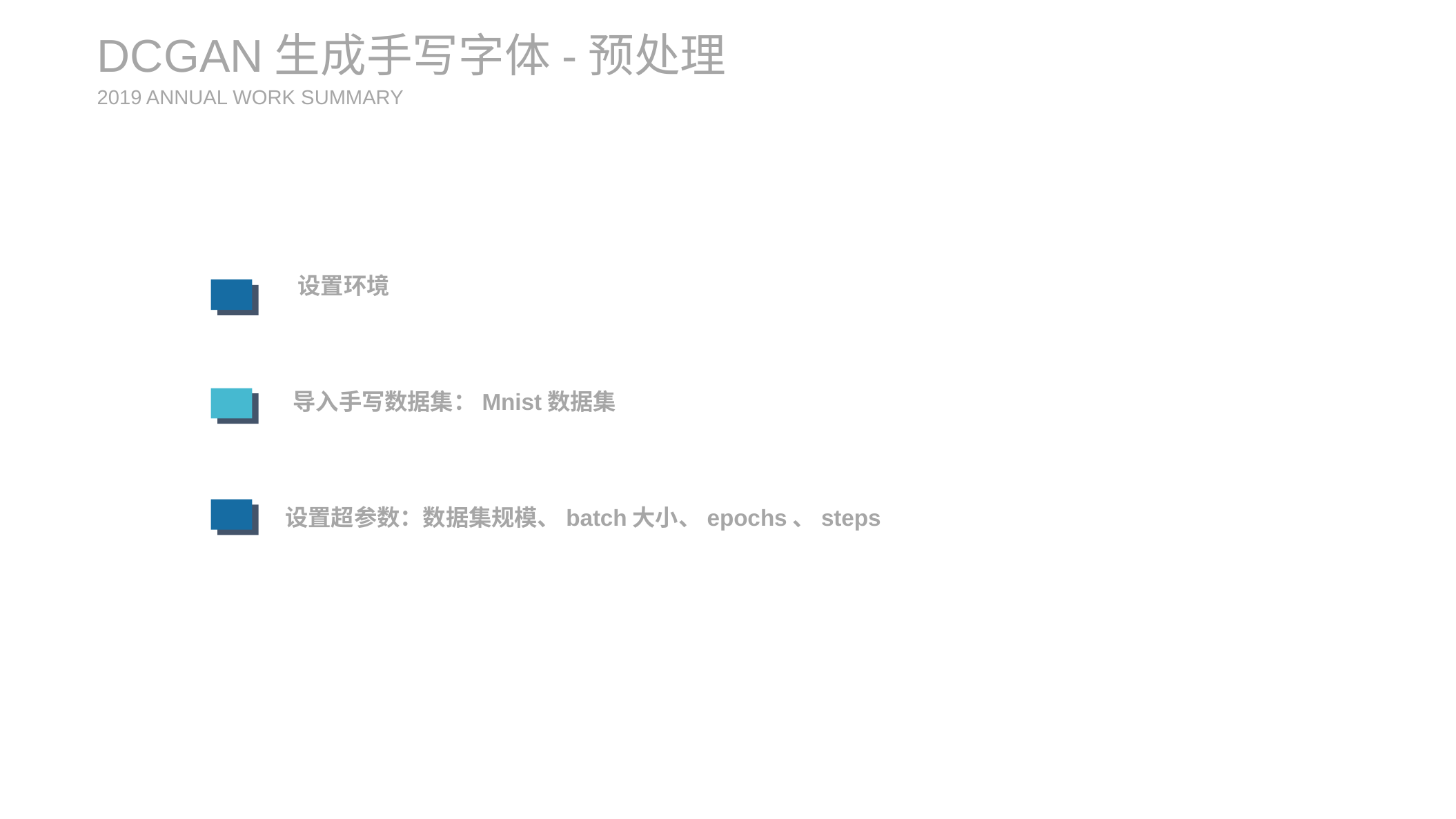

DCGAN生成手写字体-预处理
2019 ANNUAL WORK SUMMARY
设置环境

导入手写数据集：Mnist数据集

设置超参数：数据集规模、batch大小、epochs、steps